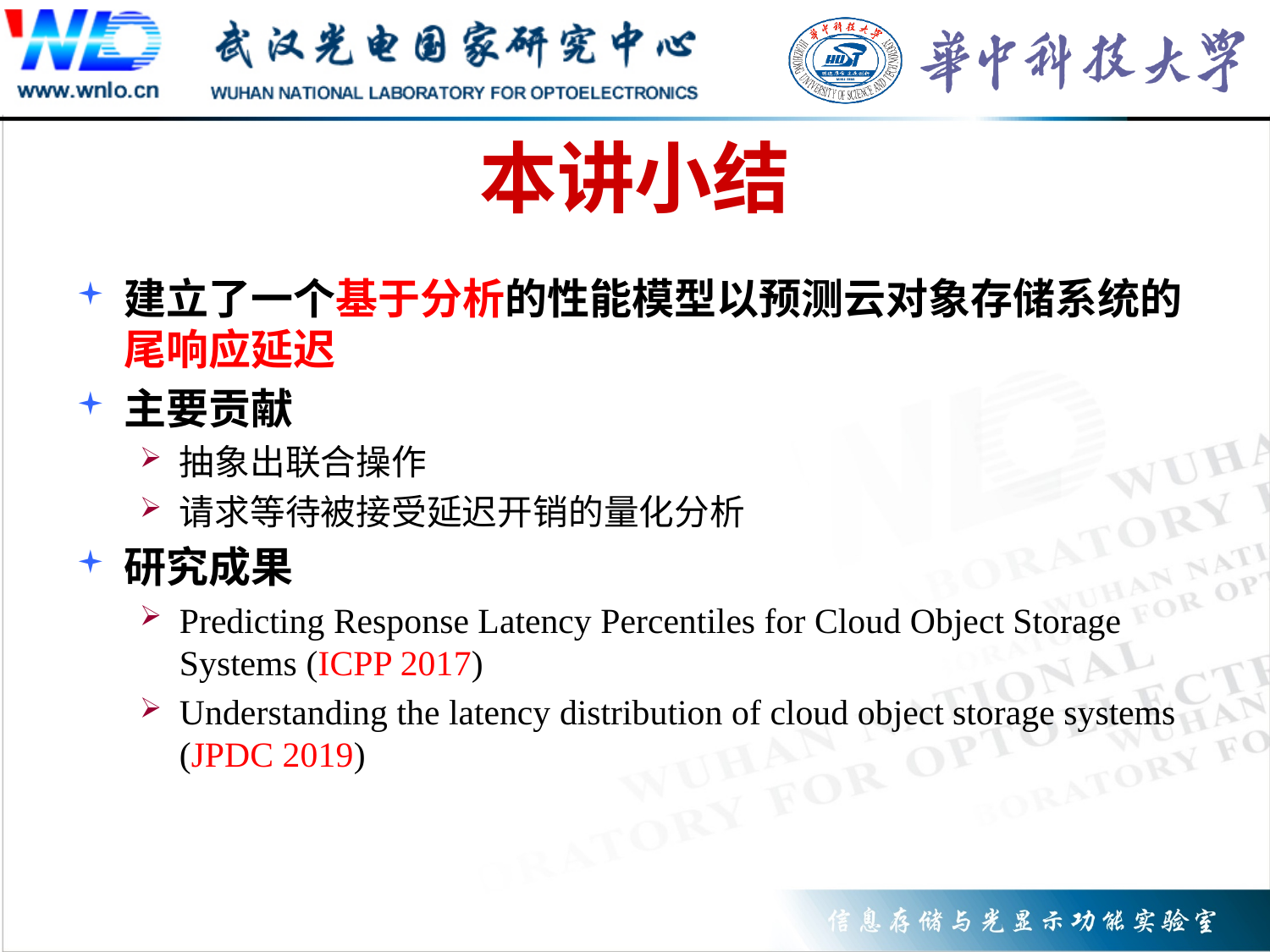

# 本讲小结
建立了一个基于分析的性能模型以预测云对象存储系统的尾响应延迟
主要贡献
抽象出联合操作
请求等待被接受延迟开销的量化分析
研究成果
Predicting Response Latency Percentiles for Cloud Object Storage Systems (ICPP 2017)
Understanding the latency distribution of cloud object storage systems (JPDC 2019)